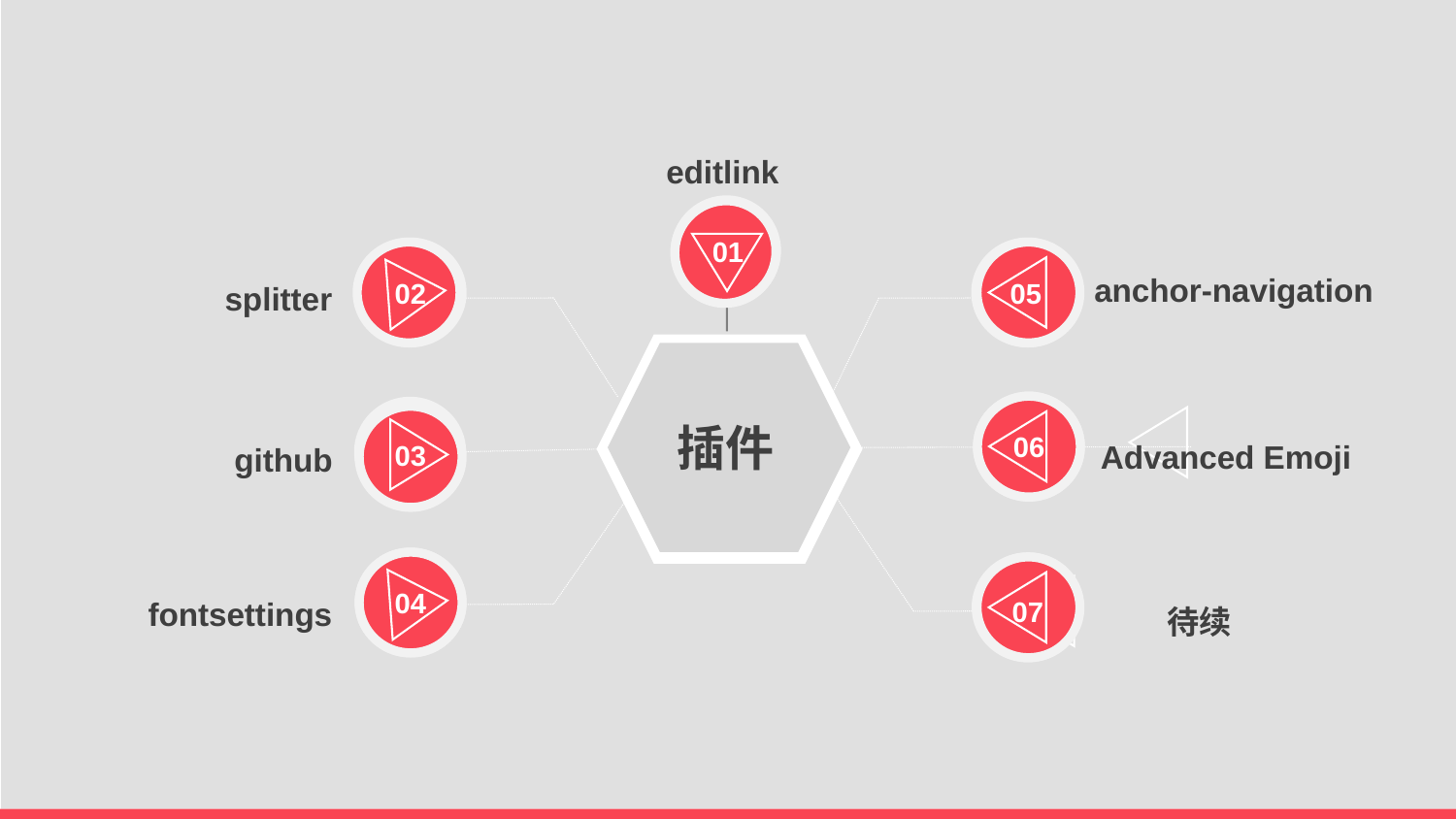

editlink

01

anchor-navigation

02
05
splitter

插件

06
CSWADI

Advanced Emoji
03
github

04

fontsettings
07
待续